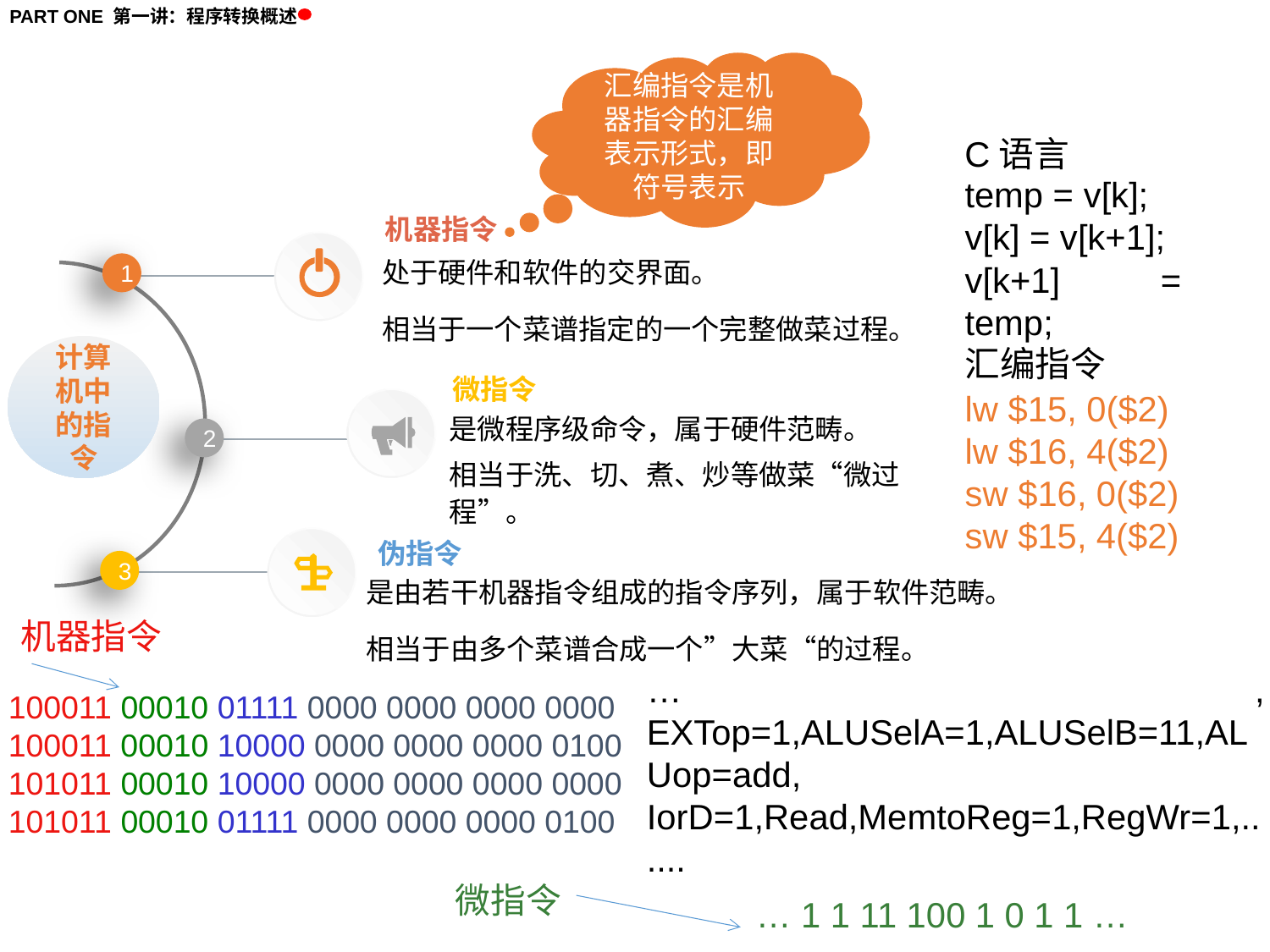

PART ONE 第一讲：程序转换概述

汇编指令是机器指令的汇编表示形式，即符号表示
C语言
temp = v[k];
v[k] = v[k+1];
v[k+1] = temp;
机器指令

处于硬件和软件的交界面。
相当于一个菜谱指定的一个完整做菜过程。
1

汇编指令
计算机中的指令
微指令
lw $15, 0($2)
lw $16, 4($2)
sw $16, 0($2)
sw $15, 4($2)

是微程序级命令，属于硬件范畴。
相当于洗、切、煮、炒等做菜“微过程”。
2

伪指令
3
是由若干机器指令组成的指令序列，属于软件范畴。
相当于由多个菜谱合成一个”大菜“的过程。
机器指令
… , EXTop=1,ALUSelA=1,ALUSelB=11,ALUop=add,
IorD=1,Read,MemtoReg=1,RegWr=1,......
100011 00010 01111 0000 0000 0000 0000
100011 00010 10000 0000 0000 0000 0100
101011 00010 10000 0000 0000 0000 0000
101011 00010 01111 0000 0000 0000 0100

微指令
… 1 1 11 100 1 0 1 1 …